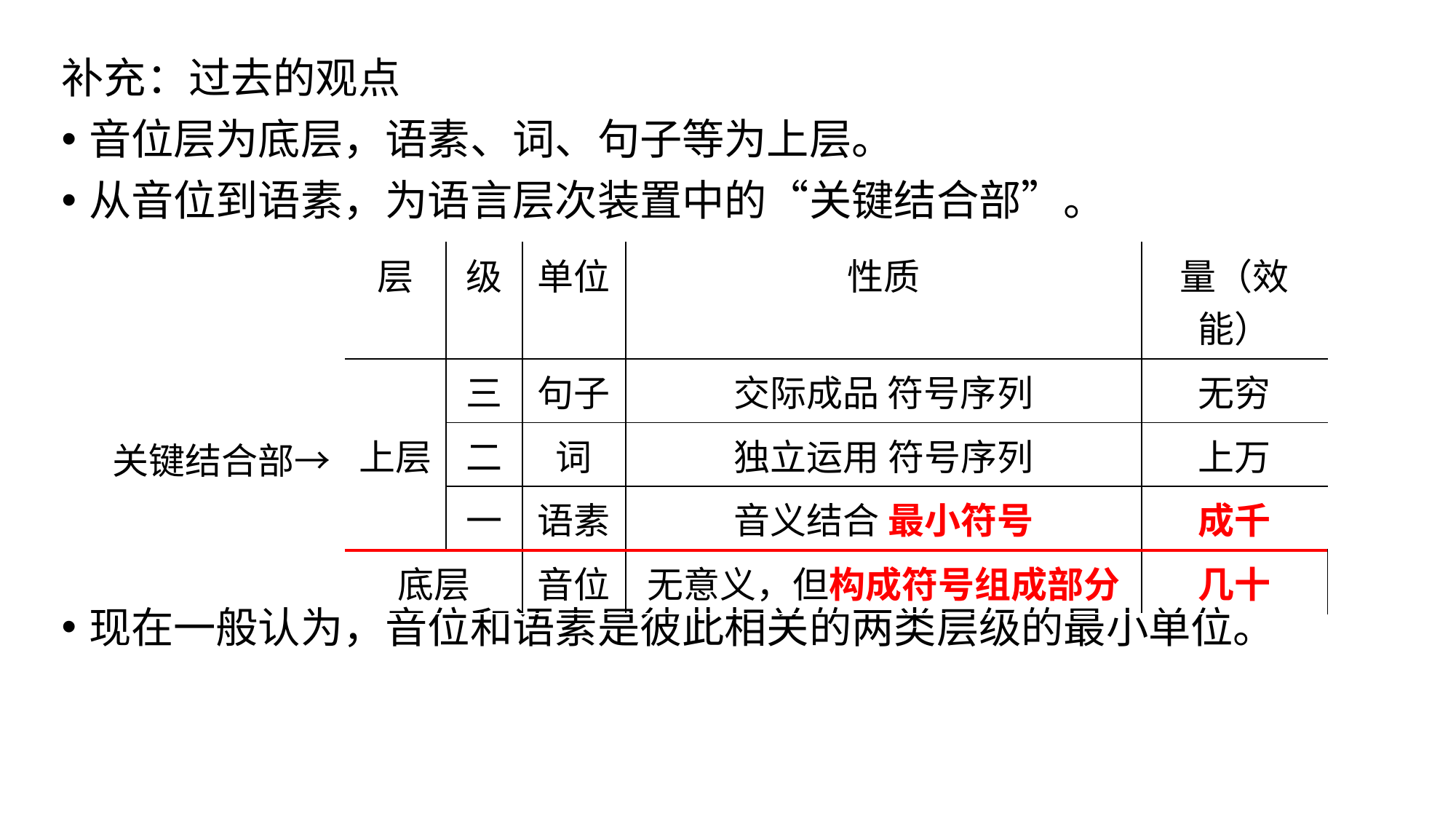

补充：过去的观点
音位层为底层，语素、词、句子等为上层。
从音位到语素，为语言层次装置中的“关键结合部”。

现在一般认为，音位和语素是彼此相关的两类层级的最小单位。
| 层 | 级 | 单位 | 性质 | 量（效能） |
| --- | --- | --- | --- | --- |
| 上层 | 三 | 句子 | 交际成品 符号序列 | 无穷 |
|  | 二 | 词 | 独立运用 符号序列 | 上万 |
|  | 一 | 语素 | 音义结合 最小符号 | 成千 |
| 底层 |  | 音位 | 无意义，但构成符号组成部分 | 几十 |
关键结合部→